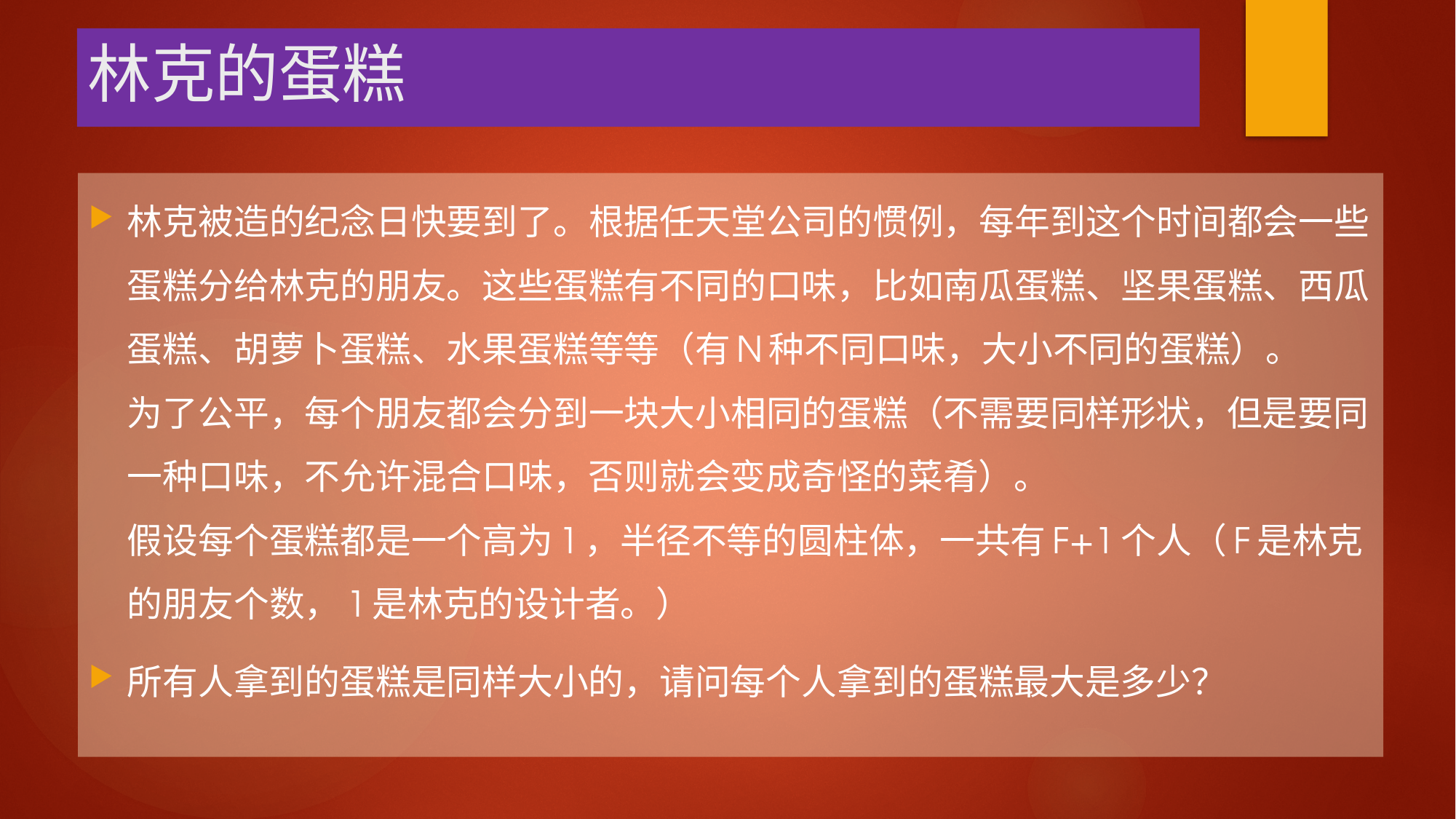

# 林克的蛋糕
林克被造的纪念日快要到了。根据任天堂公司的惯例，每年到这个时间都会一些蛋糕分给林克的朋友。这些蛋糕有不同的口味，比如南瓜蛋糕、坚果蛋糕、西瓜蛋糕、胡萝卜蛋糕、水果蛋糕等等（有N种不同口味，大小不同的蛋糕）。
为了公平，每个朋友都会分到一块大小相同的蛋糕（不需要同样形状，但是要同一种口味，不允许混合口味，否则就会变成奇怪的菜肴）。
假设每个蛋糕都是一个高为1，半径不等的圆柱体，一共有F+1个人（F是林克的朋友个数，1是林克的设计者。）
所有人拿到的蛋糕是同样大小的，请问每个人拿到的蛋糕最大是多少？